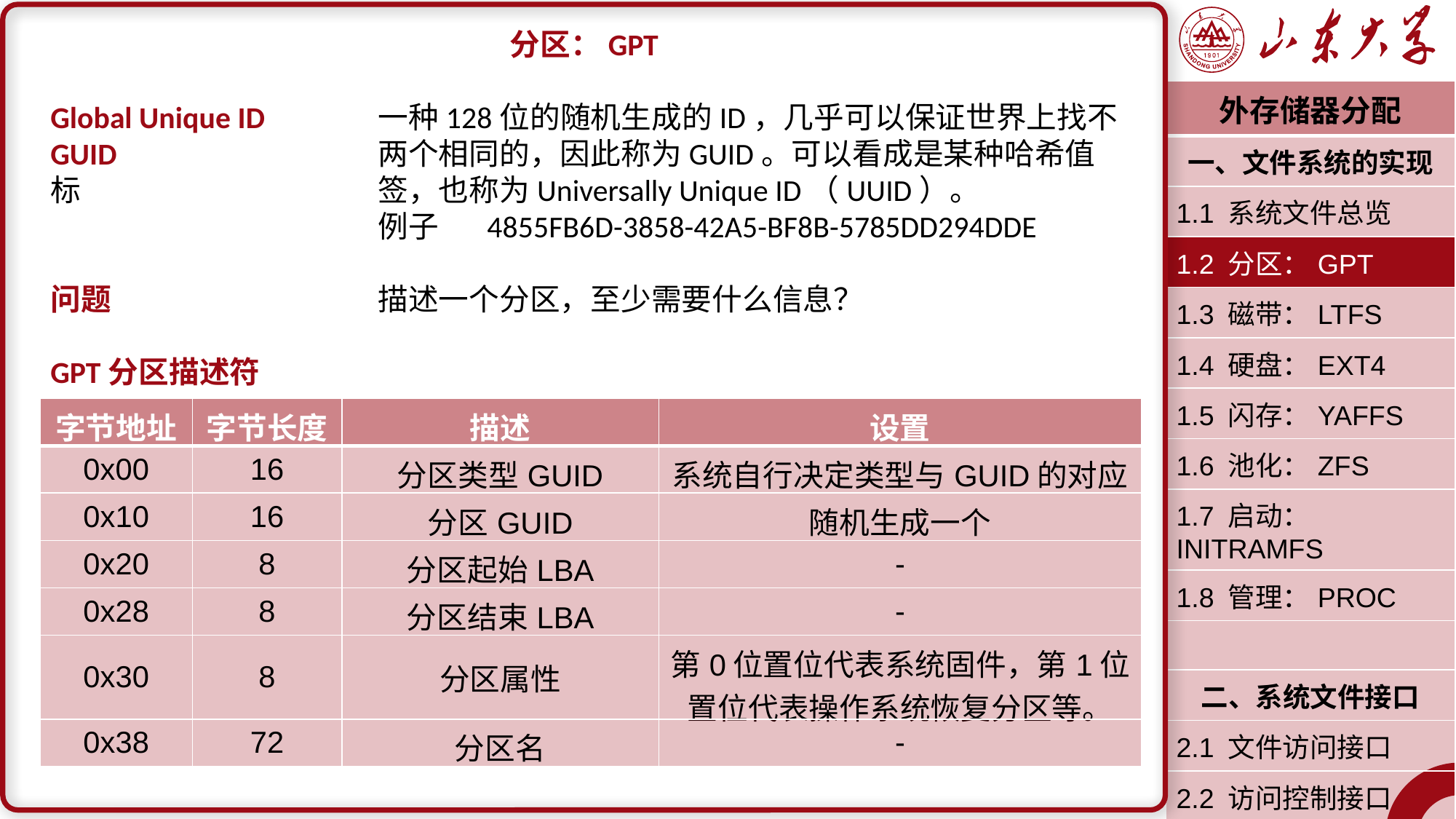

分区：GPT

Global Unique ID		一种128位的随机生成的ID，几乎可以保证世界上找不GUID			两个相同的，因此称为GUID。可以看成是某种哈希值标			签，也称为Universally Unique ID（UUID）。
			例子	4855FB6D-3858-42A5-BF8B-5785DD294DDE

问题			描述一个分区，至少需要什么信息？

GPT分区描述符
| 外存储器分配 |
| --- |
| 一、文件系统的实现 |
| 1.1 系统文件总览 |
| 1.2 分区：GPT |
| 1.3 磁带：LTFS |
| 1.4 硬盘：EXT4 |
| 1.5 闪存：YAFFS |
| 1.6 池化：ZFS |
| 1.7 启动：INITRAMFS |
| 1.8 管理：PROC |
|  |
| 二、系统文件接口 |
| 2.1 文件访问接口 |
| 2.2 访问控制接口 |
| 潘润宇 2023.04 |
| 字节地址 | 字节长度 | 描述 | 设置 |
| --- | --- | --- | --- |
| 0x00 | 16 | 分区类型GUID | 系统自行决定类型与GUID的对应 |
| 0x10 | 16 | 分区GUID | 随机生成一个 |
| 0x20 | 8 | 分区起始LBA | - |
| 0x28 | 8 | 分区结束LBA | - |
| 0x30 | 8 | 分区属性 | 第0位置位代表系统固件，第1位置位代表操作系统恢复分区等。 |
| 0x38 | 72 | 分区名 | - |